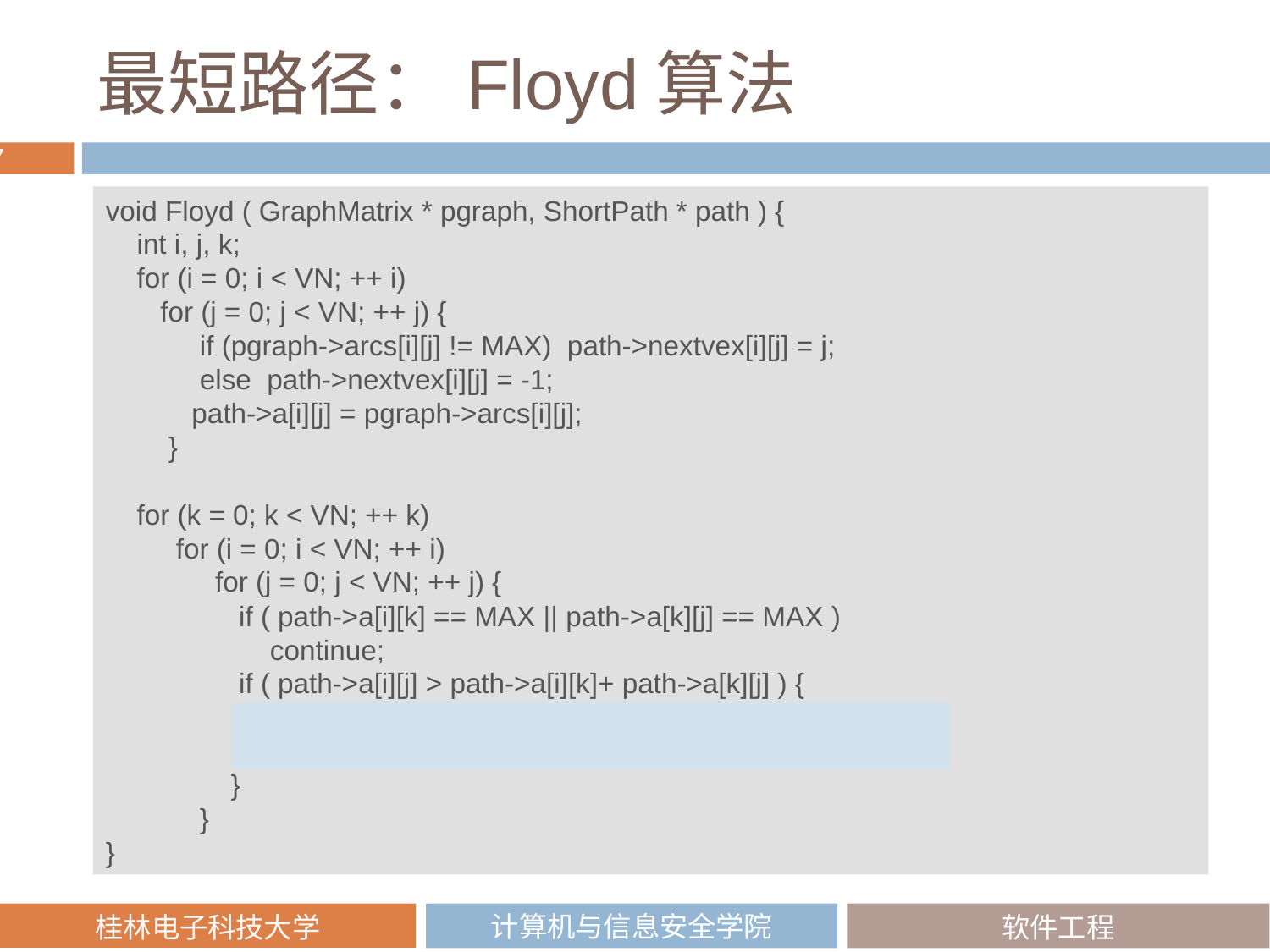

# 最短路径：Floyd算法
void Floyd ( GraphMatrix * pgraph, ShortPath * path ) {
    int i, j, k;
    for (i = 0; i < VN; ++ i)
       for (j = 0; j < VN; ++ j) {
            if (pgraph->arcs[i][j] != MAX)  path->nextvex[i][j] = j;
            else  path->nextvex[i][j] = -1;
           path->a[i][j] = pgraph->arcs[i][j];
        }

    for (k = 0; k < VN; ++ k)
         for (i = 0; i < VN; ++ i)
              for (j = 0; j < VN; ++ j) {
                 if ( path->a[i][k] == MAX || path->a[k][j] == MAX )
                     continue;
                 if ( path->a[i][j] > path->a[i][k]+ path->a[k][j] ) {
                    path->a[i][j] = path->a[i][k] + path->a[k][j];
                    path->nextvex[i][j] = path->nextvex[i][k];
                }
            }
}